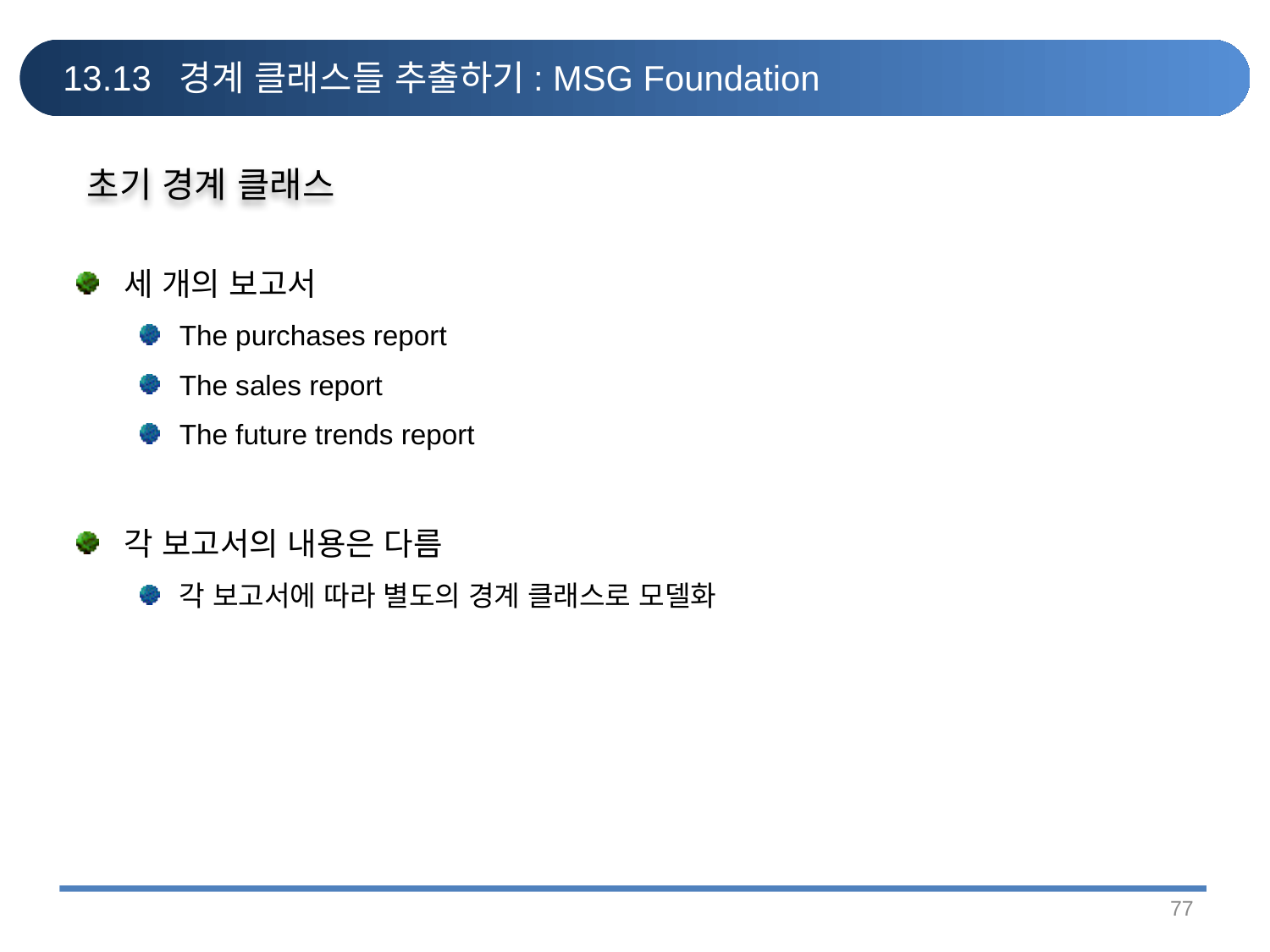

# 13.13  경계 클래스들 추출하기: MSG Foundation
초기 경계 클래스
세 개의 보고서
The purchases report
The sales report
The future trends report

각 보고서의 내용은 다름
각 보고서에 따라 별도의 경계 클래스로 모델화
77